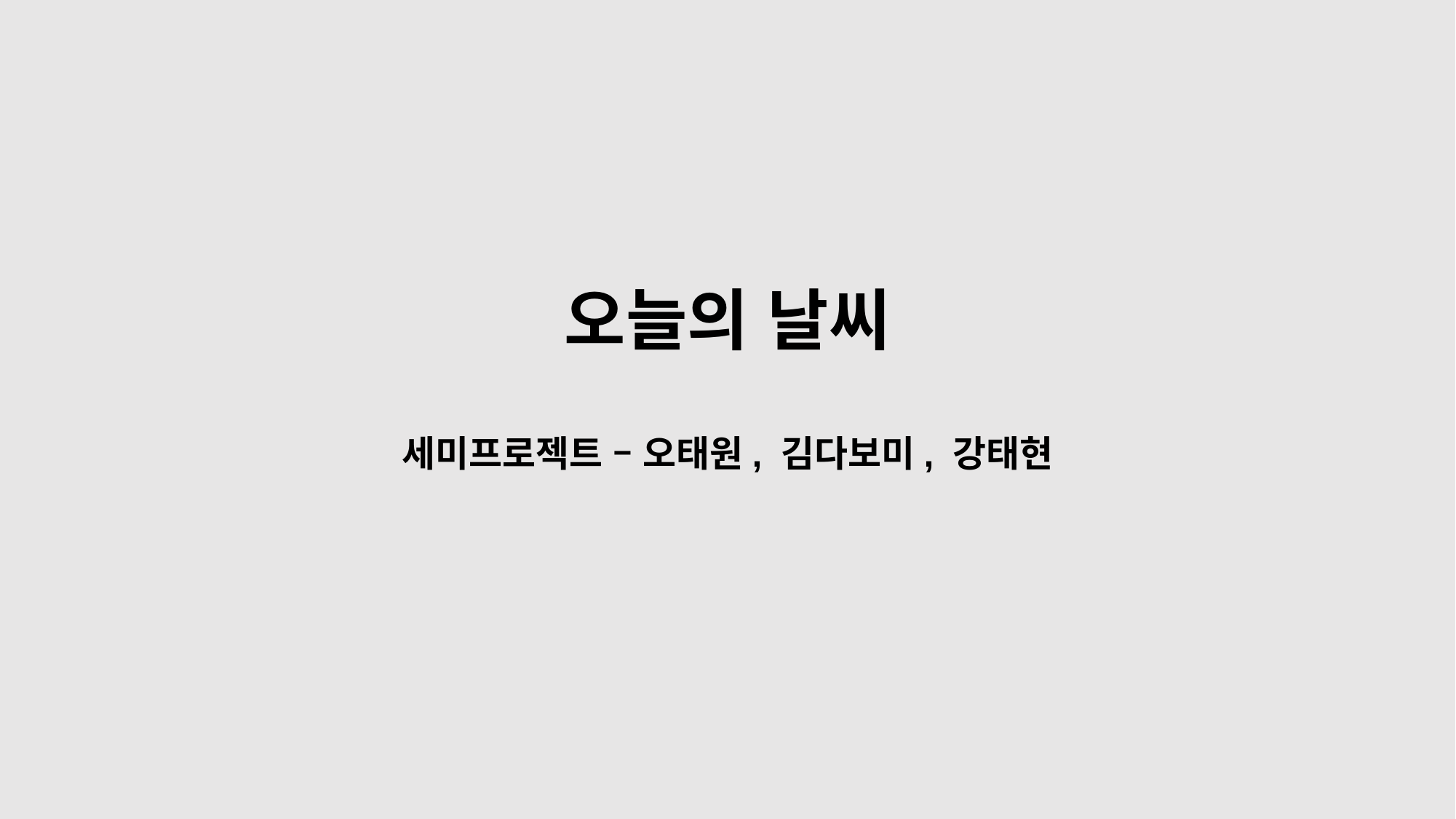

# 오늘의 날씨
세미프로젝트 – 오태원, 김다보미, 강태현